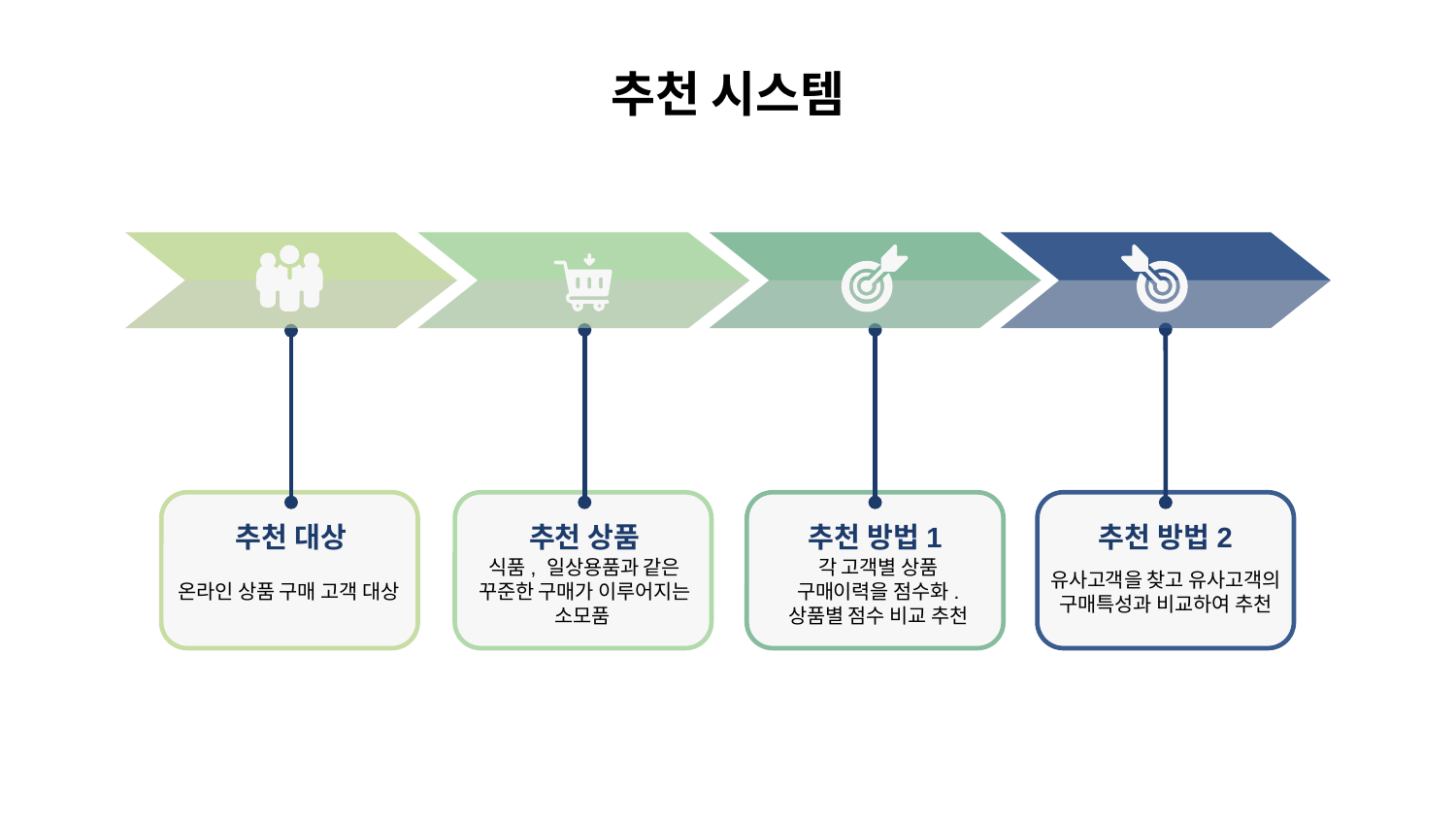

# 추천 시스템

추천 대상
추천 상품
추천 방법1
추천 방법2
온라인 상품 구매 고객 대상
식품, 일상용품과 같은 꾸준한 구매가 이루어지는 소모품
각 고객별 상품 구매이력을 점수화. 상품별 점수 비교 추천
유사고객을 찾고 유사고객의 구매특성과 비교하여 추천